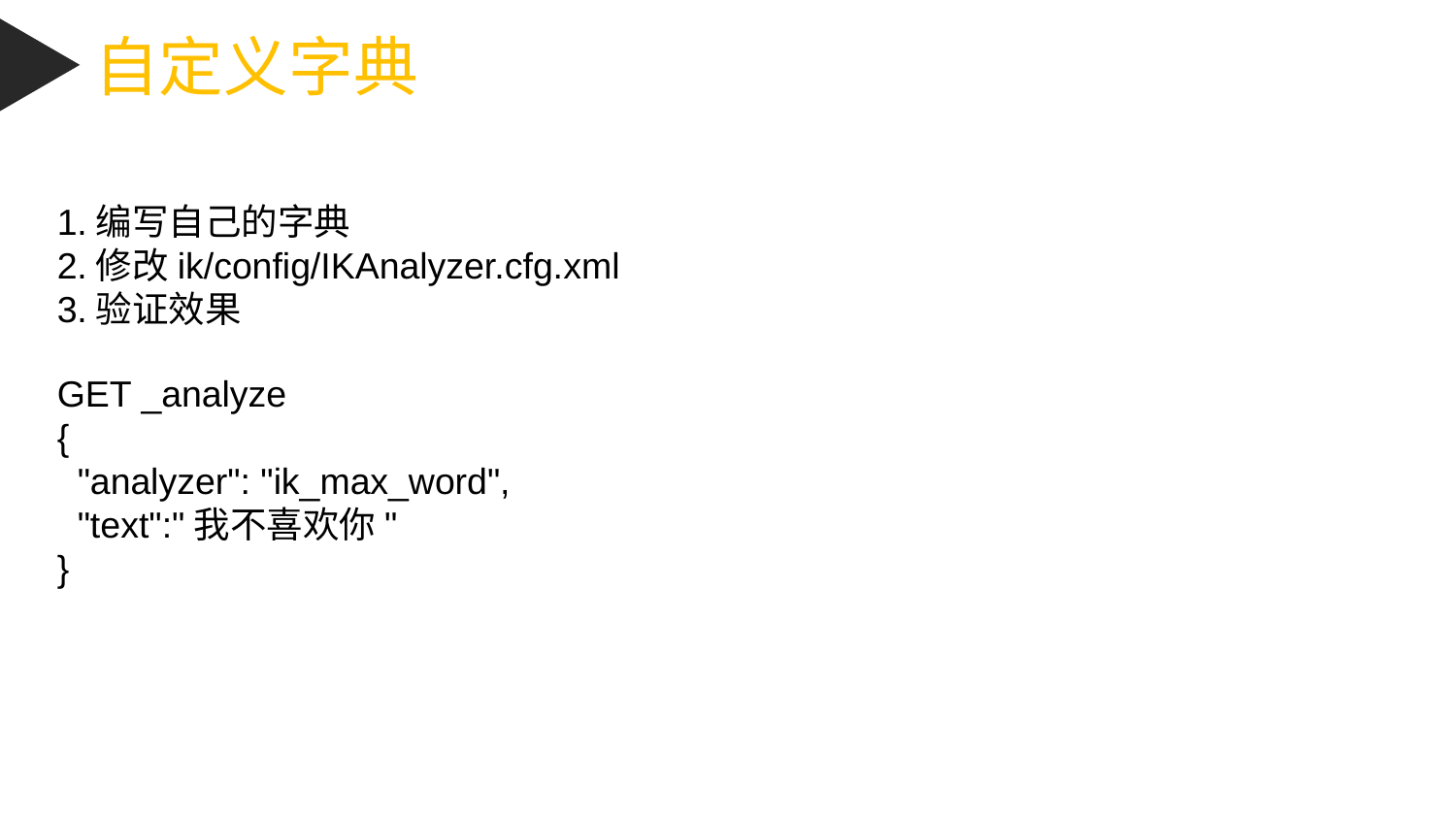

自定义字典

1.编写自己的字典
2.修改ik/config/IKAnalyzer.cfg.xml
3.验证效果
GET _analyze
{
  "analyzer": "ik_max_word",
  "text":"我不喜欢你"
}